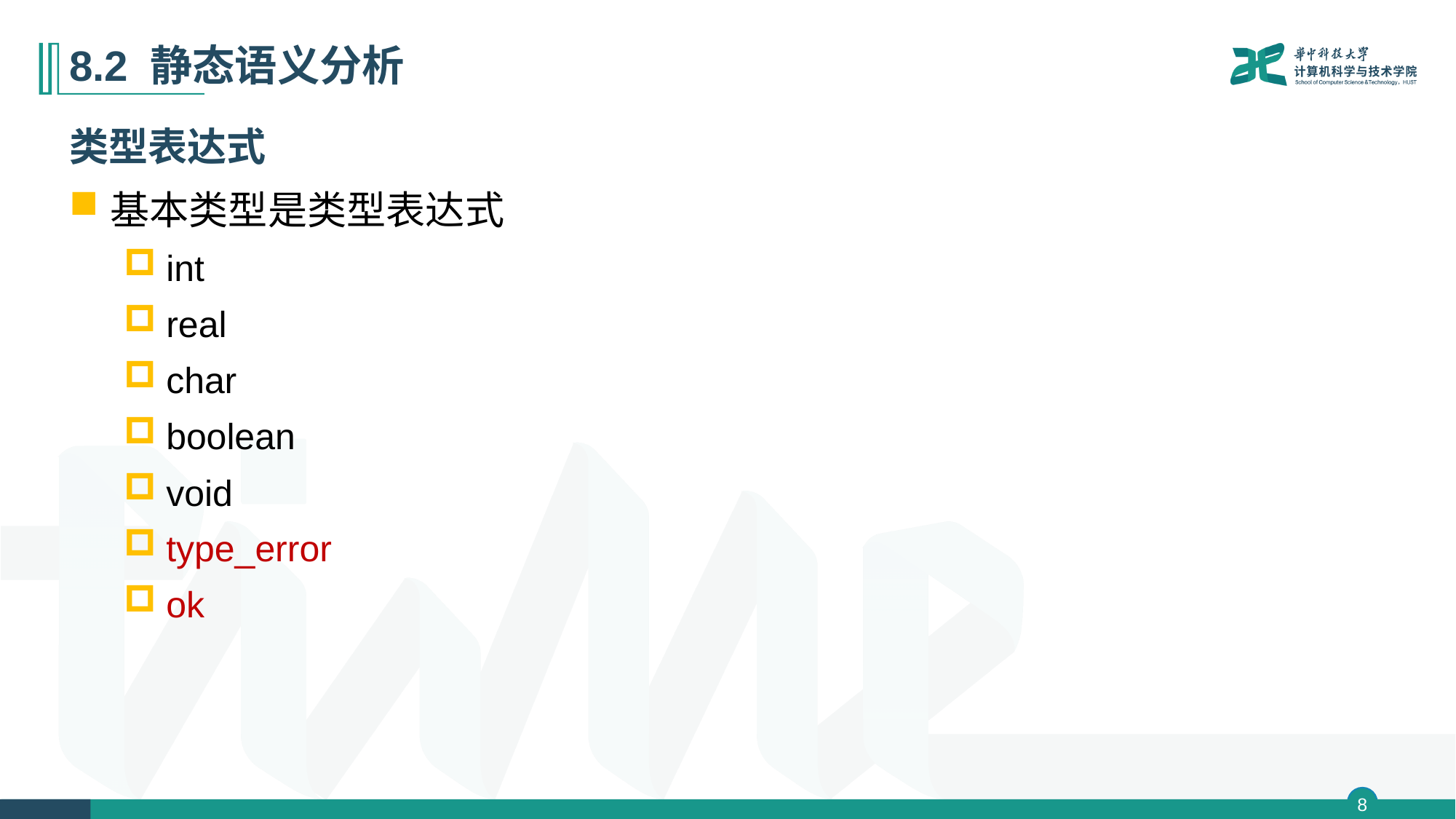

# 8.2 静态语义分析
类型表达式
基本类型是类型表达式
int
real
char
boolean
void
type_error
ok